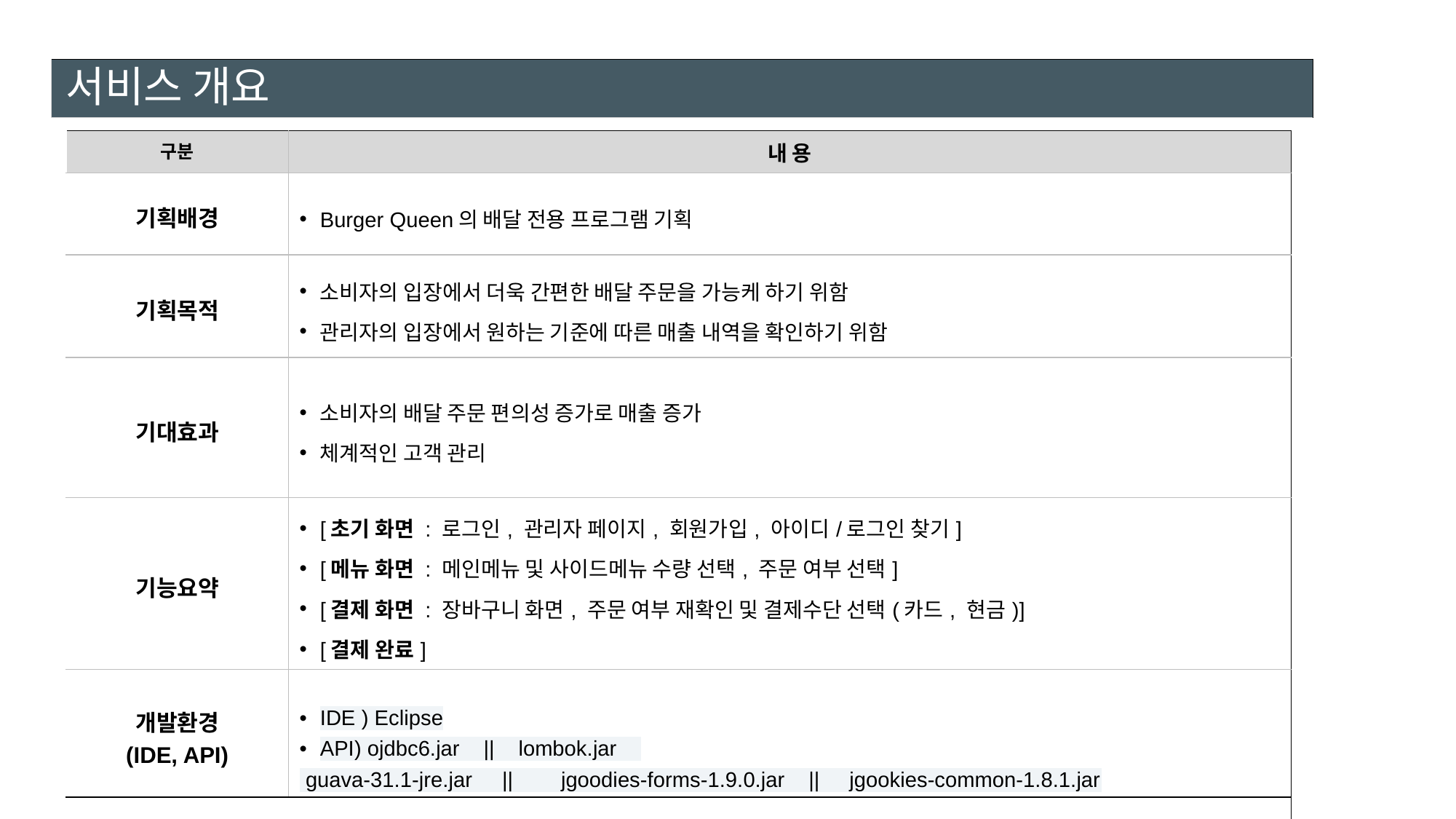

# 서비스 개요
| 구분 | 내 용 |  |  |  |  |  |  |  |  |  |  |  |  |  |  |  |  |  |  |  |  |
| --- | --- | --- | --- | --- | --- | --- | --- | --- | --- | --- | --- | --- | --- | --- | --- | --- | --- | --- | --- | --- | --- |
| 기획배경 | Burger Queen의 배달 전용 프로그램 기획 |  |  |  |  |  |  |  |  |  |  |  |  |  |  |  |  |  |  |  |  |
| 기획목적 | 소비자의 입장에서 더욱 간편한 배달 주문을 가능케 하기 위함 관리자의 입장에서 원하는 기준에 따른 매출 내역을 확인하기 위함 |  |  |  |  |  |  |  |  |  |  |  |  |  |  |  |  |  |  |  |  |
| 기대효과 | 소비자의 배달 주문 편의성 증가로 매출 증가 체계적인 고객 관리 |  |  |  |  |  |  |  |  |  |  |  |  |  |  |  |  |  |  |  |  |
| 기능요약 | [초기 화면 : 로그인, 관리자 페이지, 회원가입, 아이디/로그인 찾기] [메뉴 화면 : 메인메뉴 및 사이드메뉴 수량 선택, 주문 여부 선택] [결제 화면 : 장바구니 화면, 주문 여부 재확인 및 결제수단 선택(카드, 현금)] [결제 완료] |  |  |  |  |  |  |  |  |  |  |  |  |  |  |  |  |  |  |  |  |
| 개발환경 (IDE, API) | IDE ) Eclipse API) ojdbc6.jar || lombok.jar guava-31.1-jre.jar || jgoodies-forms-1.9.0.jar || jgookies-common-1.8.1.jar |  |  |  |  |  |  |  |  |  |  |  |  |  |  |  |  |  |  |  |  |
|  |  |  |  |  |  |  |  |  |  |  |  |  |  |  |  |  |  |  |  |  |  |